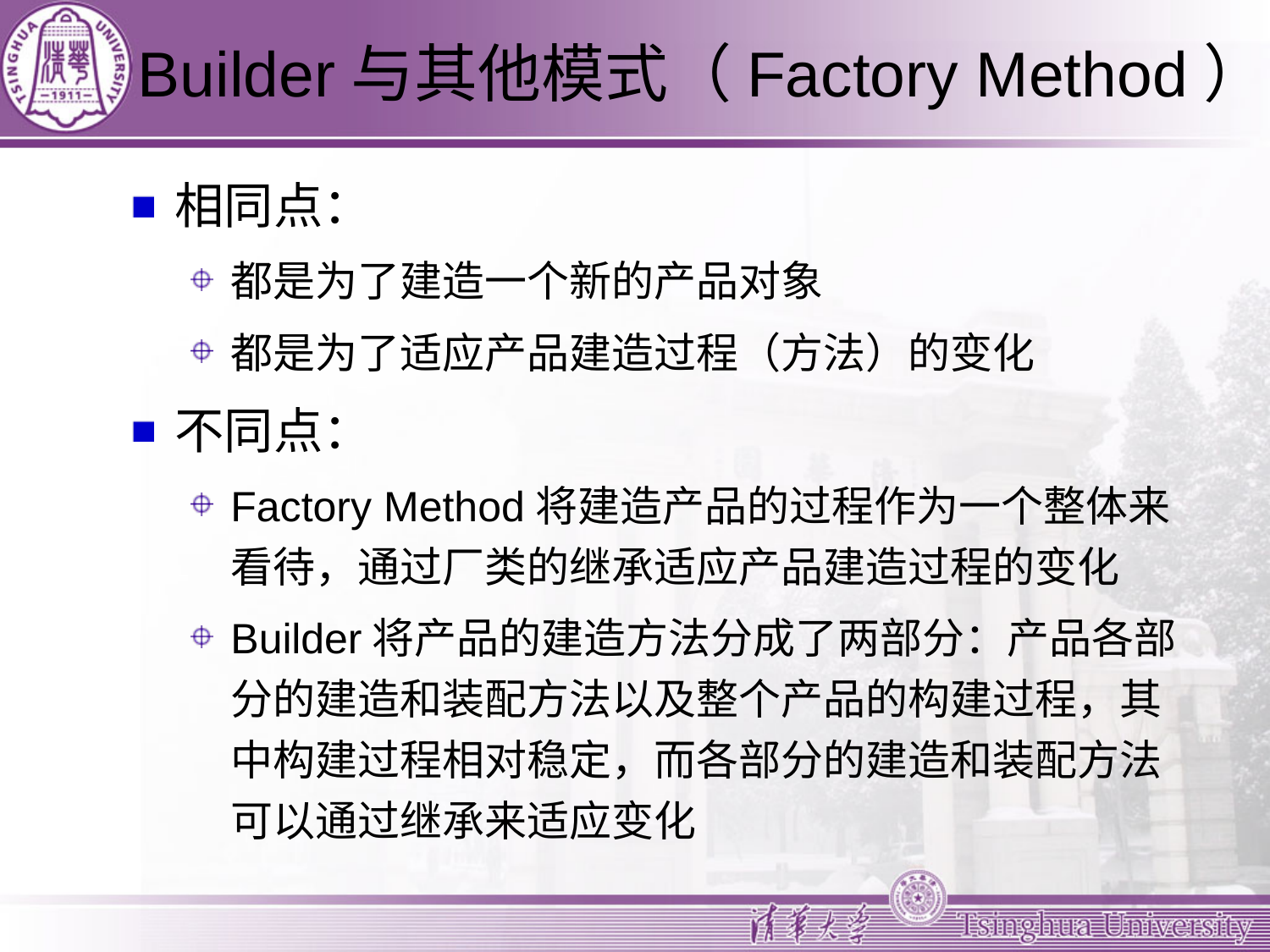

# Builder与其他模式（Factory Method）
相同点：
都是为了建造一个新的产品对象
都是为了适应产品建造过程（方法）的变化
不同点：
Factory Method将建造产品的过程作为一个整体来看待，通过厂类的继承适应产品建造过程的变化
Builder将产品的建造方法分成了两部分：产品各部分的建造和装配方法以及整个产品的构建过程，其中构建过程相对稳定，而各部分的建造和装配方法可以通过继承来适应变化